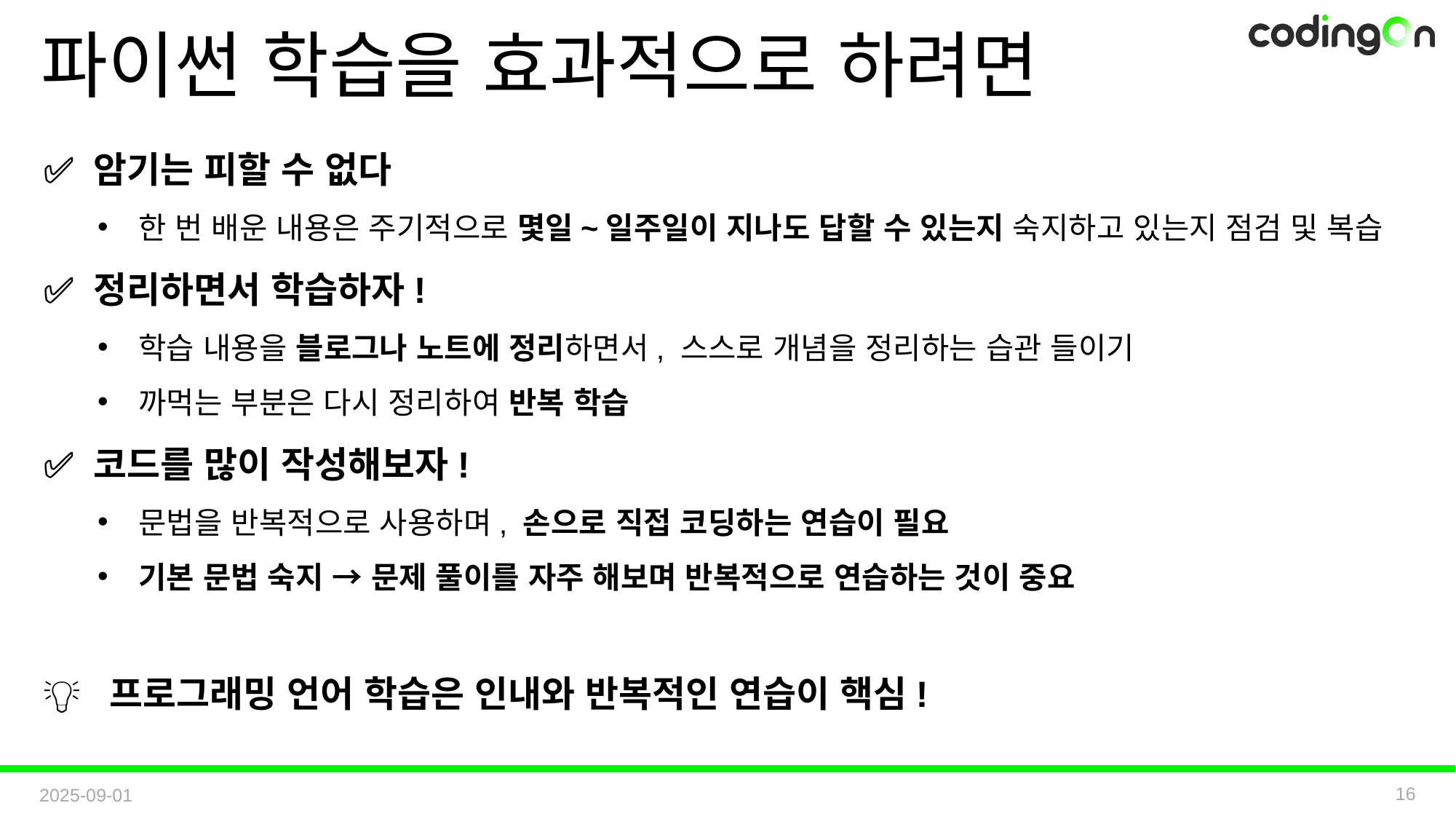

# 파이썬 학습을 효과적으로 하려면
✅ 암기는 피할 수 없다
한 번 배운 내용은 주기적으로 몇일~일주일이 지나도 답할 수 있는지 숙지하고 있는지 점검 및 복습
✅ 정리하면서 학습하자!
학습 내용을 블로그나 노트에 정리하면서, 스스로 개념을 정리하는 습관 들이기
까먹는 부분은 다시 정리하여 반복 학습
✅ 코드를 많이 작성해보자!
문법을 반복적으로 사용하며, 손으로 직접 코딩하는 연습이 필요
기본 문법 숙지 → 문제 풀이를 자주 해보며 반복적으로 연습하는 것이 중요

💡  프로그래밍 언어 학습은 인내와 반복적인 연습이 핵심!
16
2025-09-01